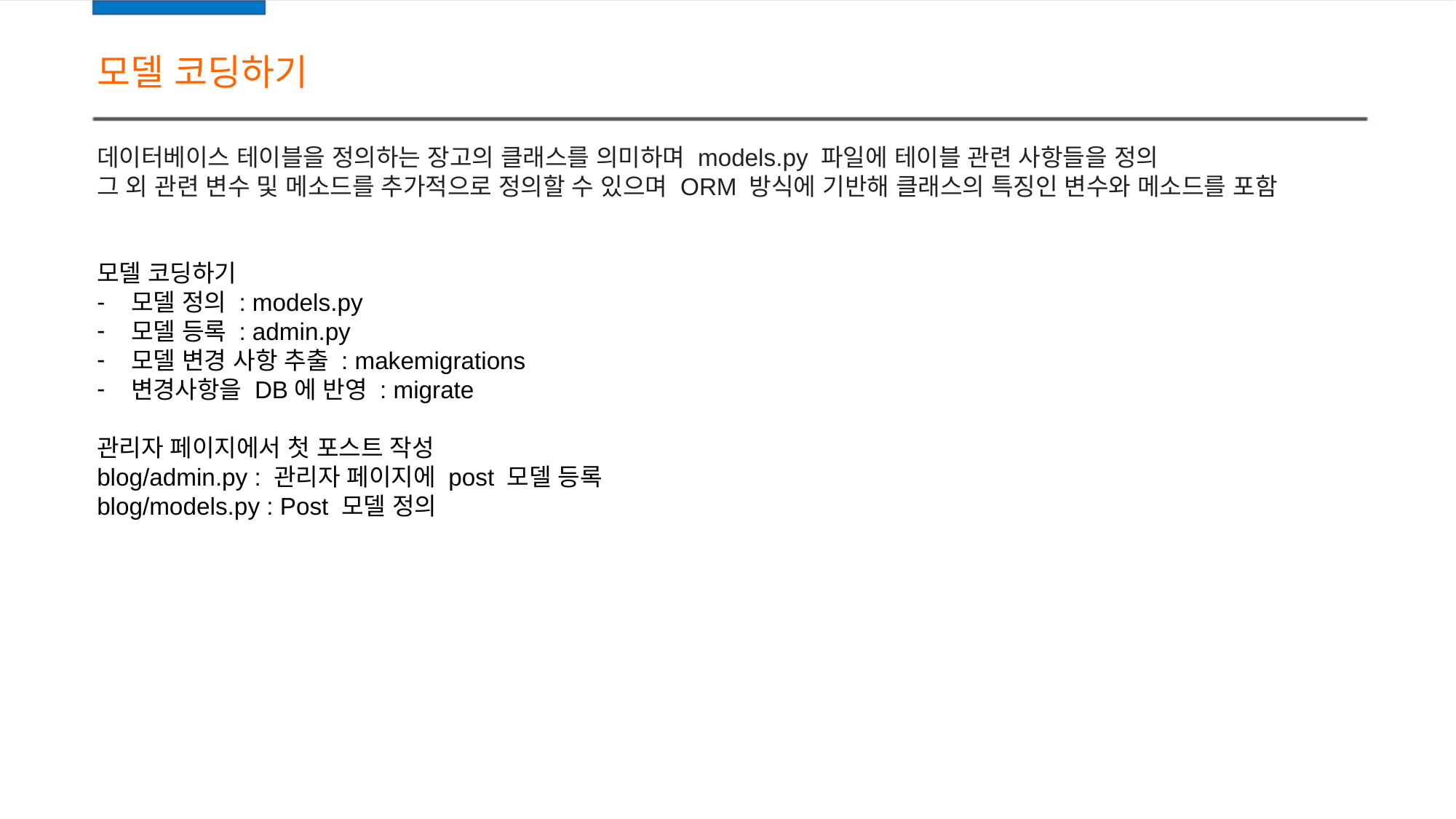

모델 코딩하기
데이터베이스 테이블을 정의하는 장고의 클래스를 의미하며 models.py 파일에 테이블 관련 사항들을 정의
그 외 관련 변수 및 메소드를 추가적으로 정의할 수 있으며 ORM 방식에 기반해 클래스의 특징인 변수와 메소드를 포함

모델 코딩하기
모델 정의 : models.py
모델 등록 : admin.py
모델 변경 사항 추출 : makemigrations
변경사항을 DB에 반영 : migrate

관리자 페이지에서 첫 포스트 작성
blog/admin.py : 관리자 페이지에 post 모델 등록
blog/models.py : Post 모델 정의